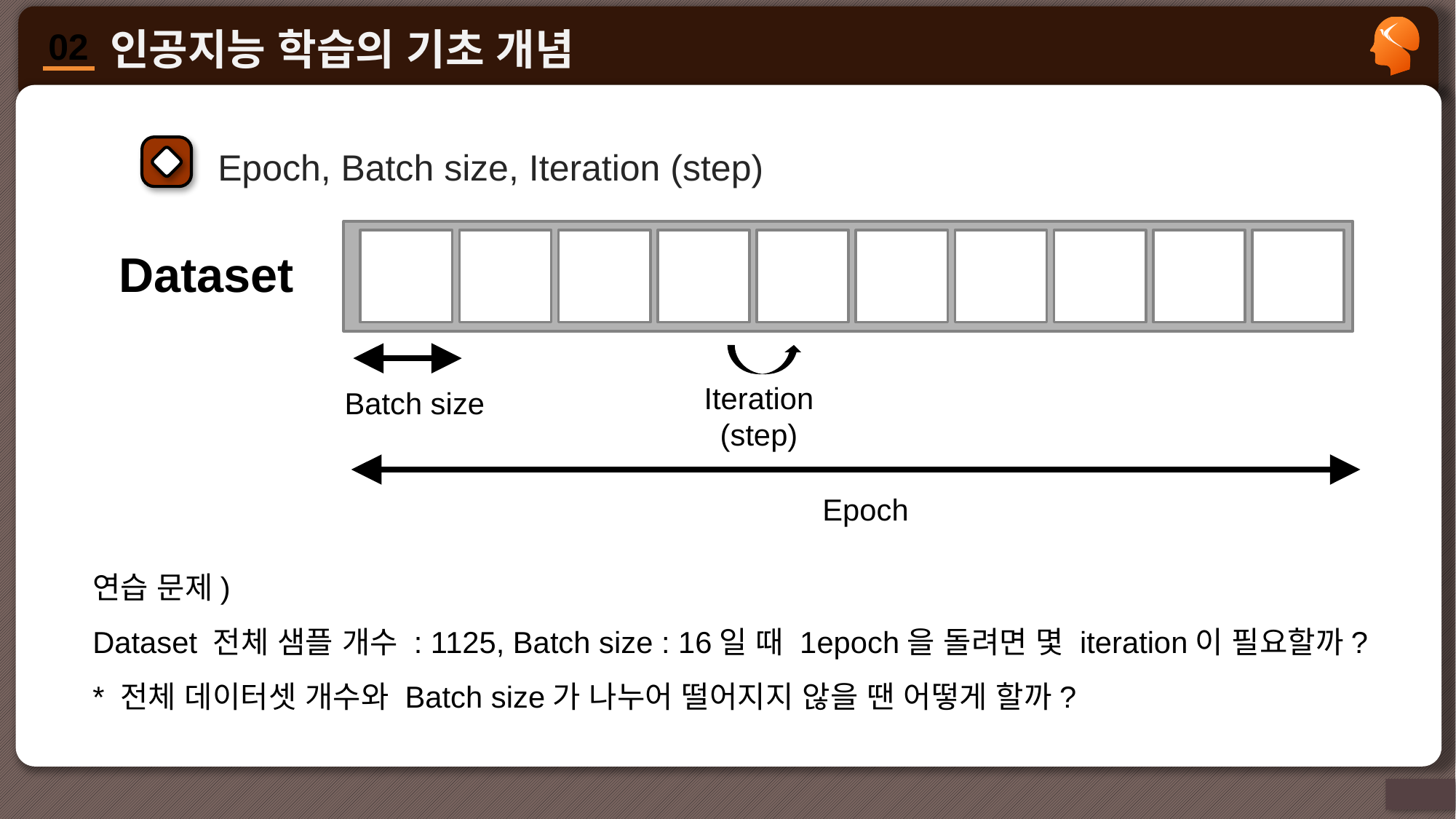

Epoch, Batch size, Iteration (step)

Dataset

Iteration (step)
Batch size
Epoch
연습 문제)
Dataset 전체 샘플 개수 : 1125, Batch size : 16일 때 1epoch을 돌려면 몇 iteration이 필요할까?
* 전체 데이터셋 개수와 Batch size가 나누어 떨어지지 않을 땐 어떻게 할까?